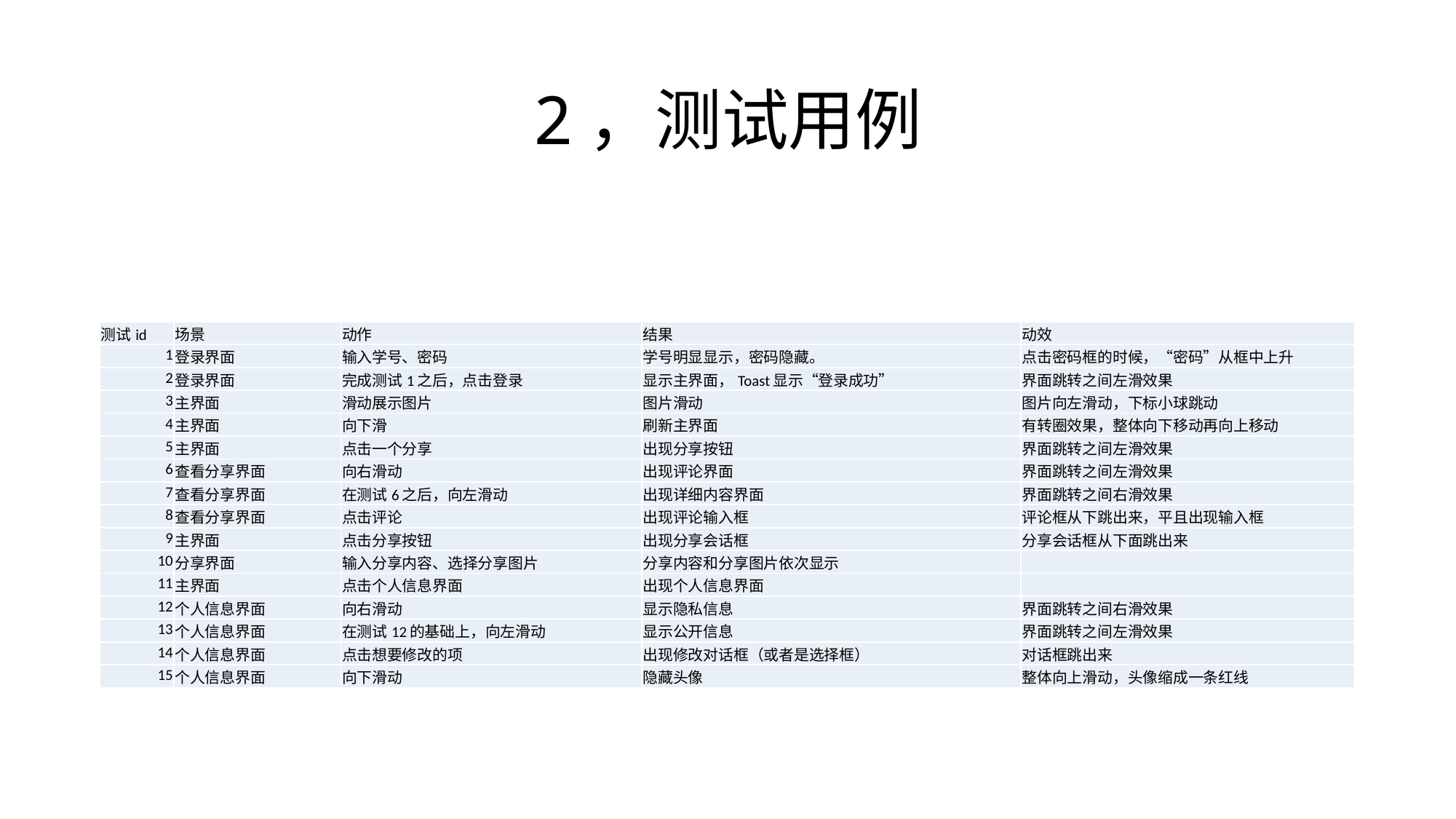

# 2，测试用例
| 测试id | 场景 | 动作 | 结果 | 动效 |
| --- | --- | --- | --- | --- |
| 1 | 登录界面 | 输入学号、密码 | 学号明显显示，密码隐藏。 | 点击密码框的时候，“密码”从框中上升 |
| 2 | 登录界面 | 完成测试1之后，点击登录 | 显示主界面，Toast显示“登录成功” | 界面跳转之间左滑效果 |
| 3 | 主界面 | 滑动展示图片 | 图片滑动 | 图片向左滑动，下标小球跳动 |
| 4 | 主界面 | 向下滑 | 刷新主界面 | 有转圈效果，整体向下移动再向上移动 |
| 5 | 主界面 | 点击一个分享 | 出现分享按钮 | 界面跳转之间左滑效果 |
| 6 | 查看分享界面 | 向右滑动 | 出现评论界面 | 界面跳转之间左滑效果 |
| 7 | 查看分享界面 | 在测试6之后，向左滑动 | 出现详细内容界面 | 界面跳转之间右滑效果 |
| 8 | 查看分享界面 | 点击评论 | 出现评论输入框 | 评论框从下跳出来，平且出现输入框 |
| 9 | 主界面 | 点击分享按钮 | 出现分享会话框 | 分享会话框从下面跳出来 |
| 10 | 分享界面 | 输入分享内容、选择分享图片 | 分享内容和分享图片依次显示 |  |
| 11 | 主界面 | 点击个人信息界面 | 出现个人信息界面 |  |
| 12 | 个人信息界面 | 向右滑动 | 显示隐私信息 | 界面跳转之间右滑效果 |
| 13 | 个人信息界面 | 在测试12的基础上，向左滑动 | 显示公开信息 | 界面跳转之间左滑效果 |
| 14 | 个人信息界面 | 点击想要修改的项 | 出现修改对话框（或者是选择框） | 对话框跳出来 |
| 15 | 个人信息界面 | 向下滑动 | 隐藏头像 | 整体向上滑动，头像缩成一条红线 |